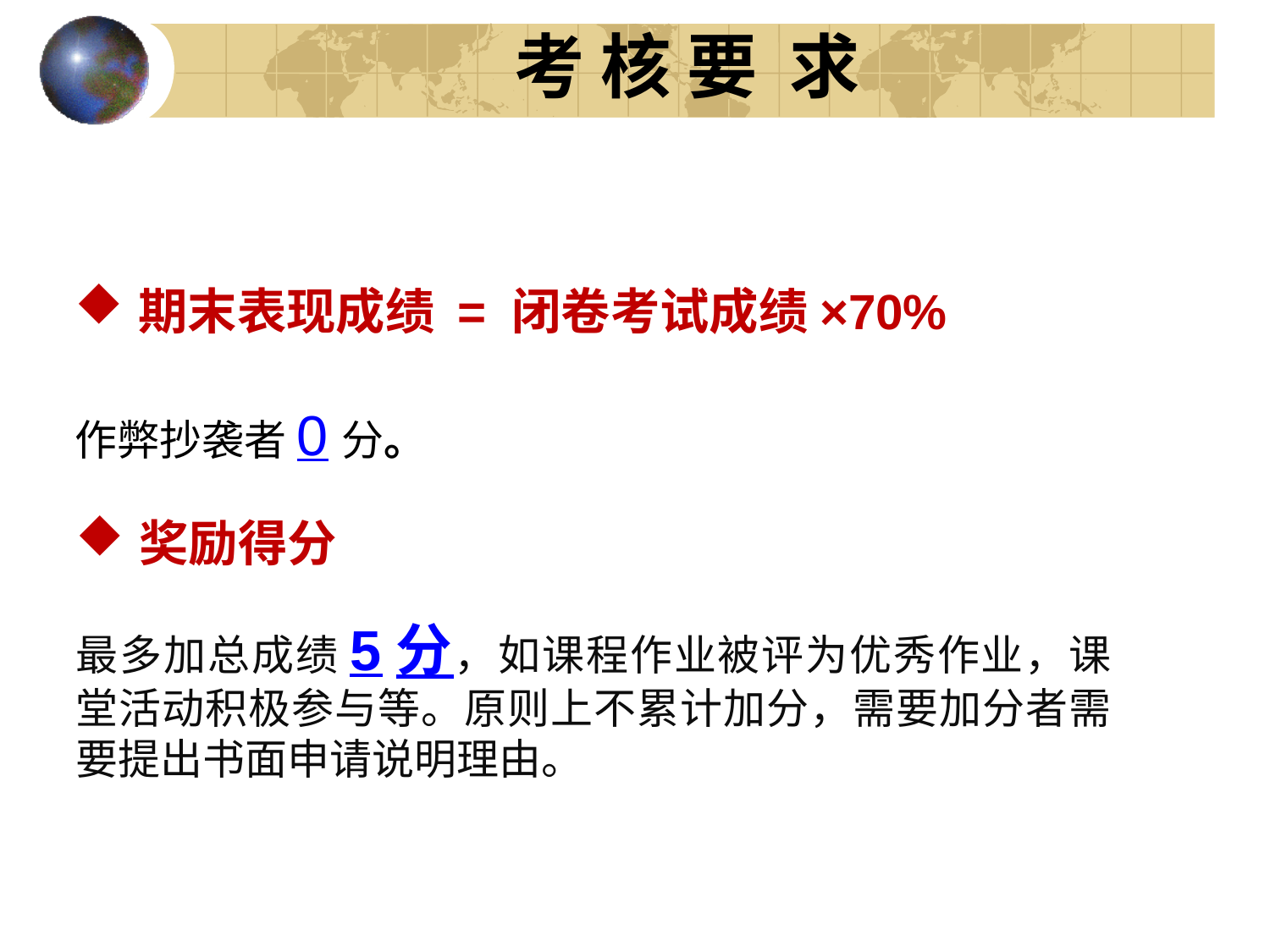

考 核 要  求
期末表现成绩 = 闭卷考试成绩×70%

作弊抄袭者0分。
奖励得分

最多加总成绩5分，如课程作业被评为优秀作业，课堂活动积极参与等。原则上不累计加分，需要加分者需要提出书面申请说明理由。